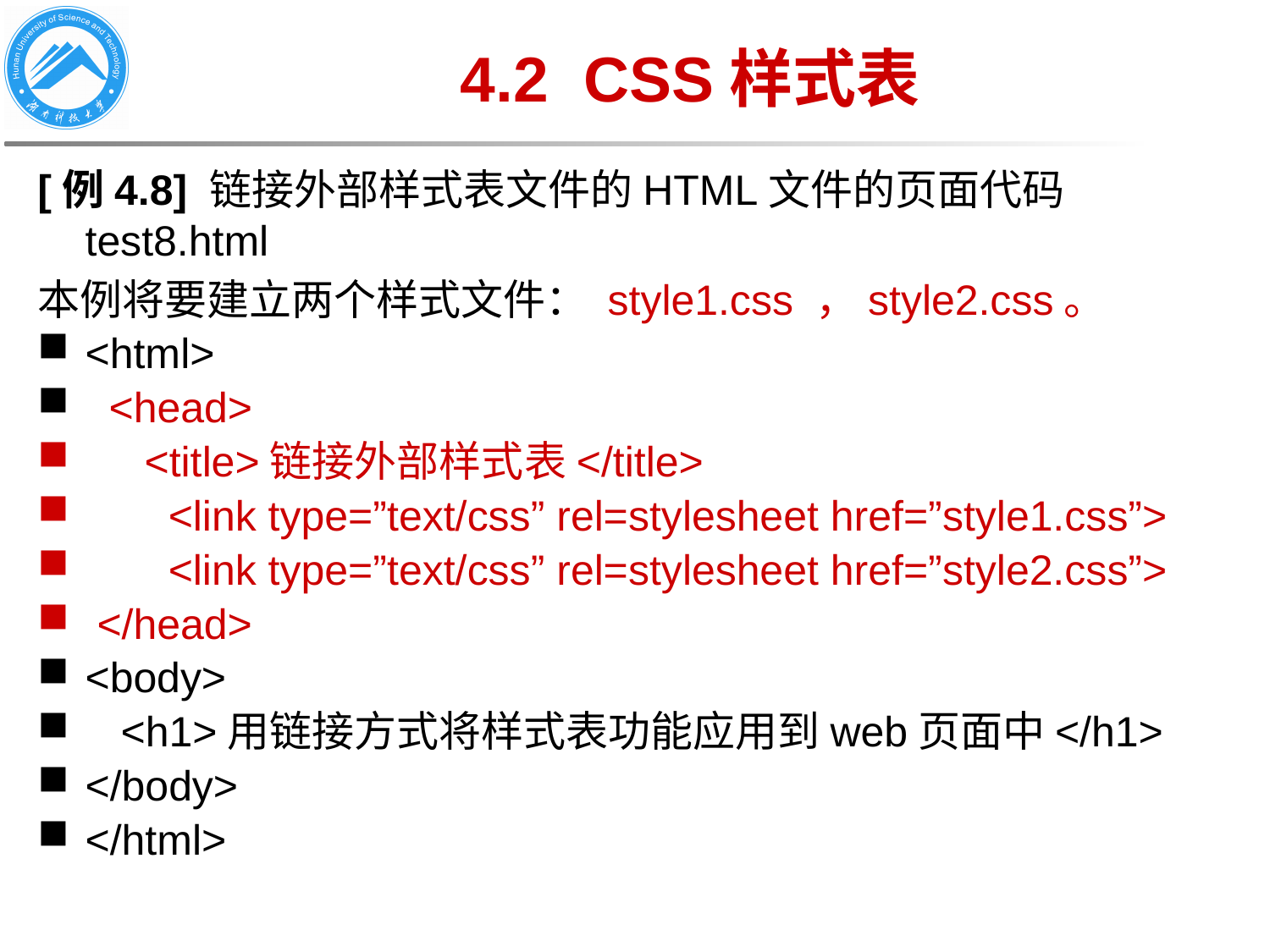

# 4.2  CSS样式表
[例4.8] 链接外部样式表文件的HTML文件的页面代码test8.html
本例将要建立两个样式文件： style1.css ，style2.css。
<html>
  <head>
     <title>链接外部样式表</title>
       <link type=”text/css” rel=stylesheet href=”style1.css”>
       <link type=”text/css” rel=stylesheet href=”style2.css”>
 </head>
<body>
   <h1>用链接方式将样式表功能应用到web页面中</h1>
</body>
</html>